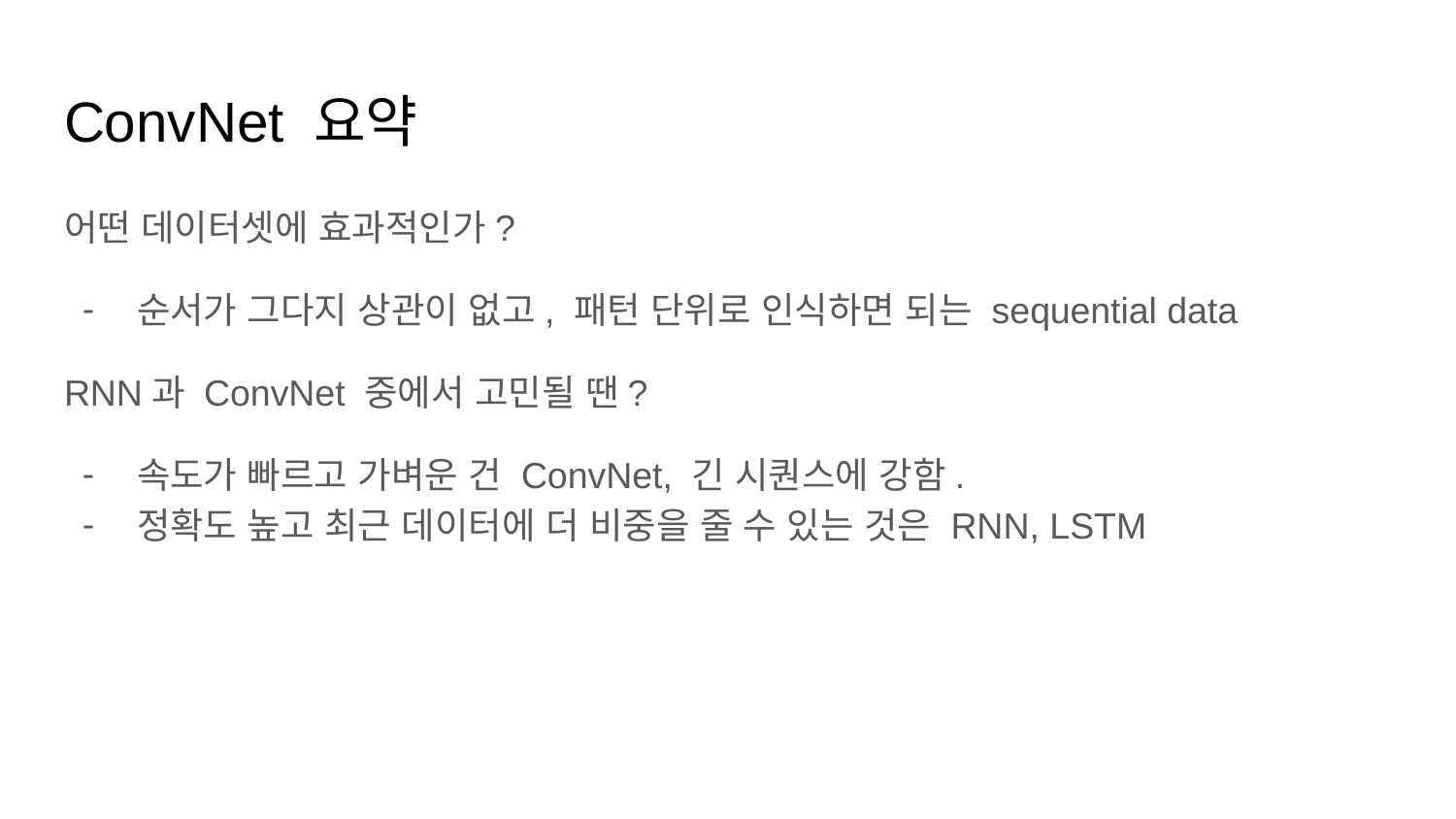

# ConvNet 요약
어떤 데이터셋에 효과적인가?
순서가 그다지 상관이 없고, 패턴 단위로 인식하면 되는 sequential data
RNN과 ConvNet 중에서 고민될 땐?
속도가 빠르고 가벼운 건 ConvNet, 긴 시퀀스에 강함.
정확도 높고 최근 데이터에 더 비중을 줄 수 있는 것은 RNN, LSTM